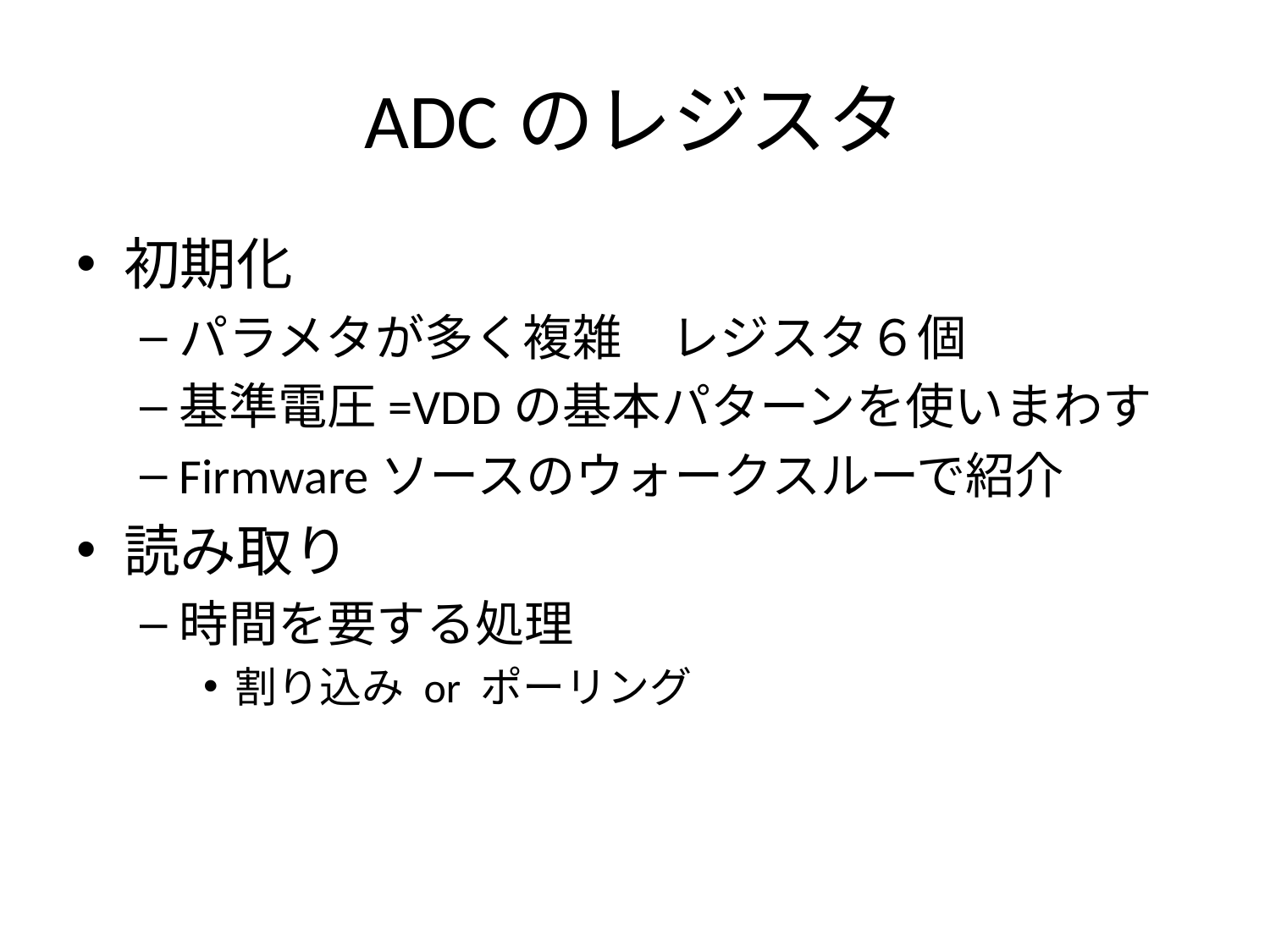

# ADCのレジスタ
初期化
パラメタが多く複雑　レジスタ６個
基準電圧=VDDの基本パターンを使いまわす
Firmwareソースのウォークスルーで紹介
読み取り
時間を要する処理
割り込み or ポーリング